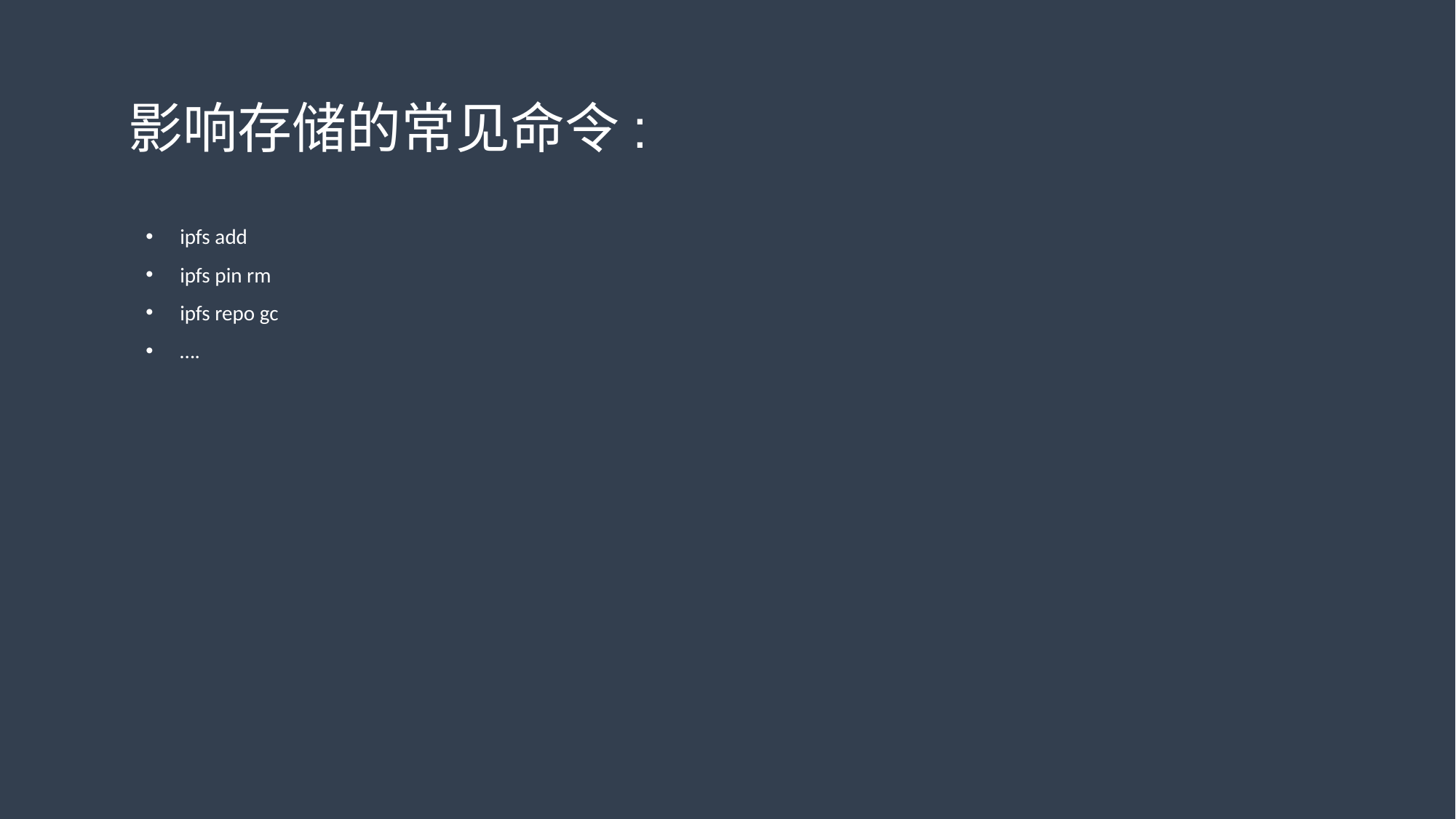

影响存储的常见命令:
ipfs add
ipfs pin rm
ipfs repo gc
….